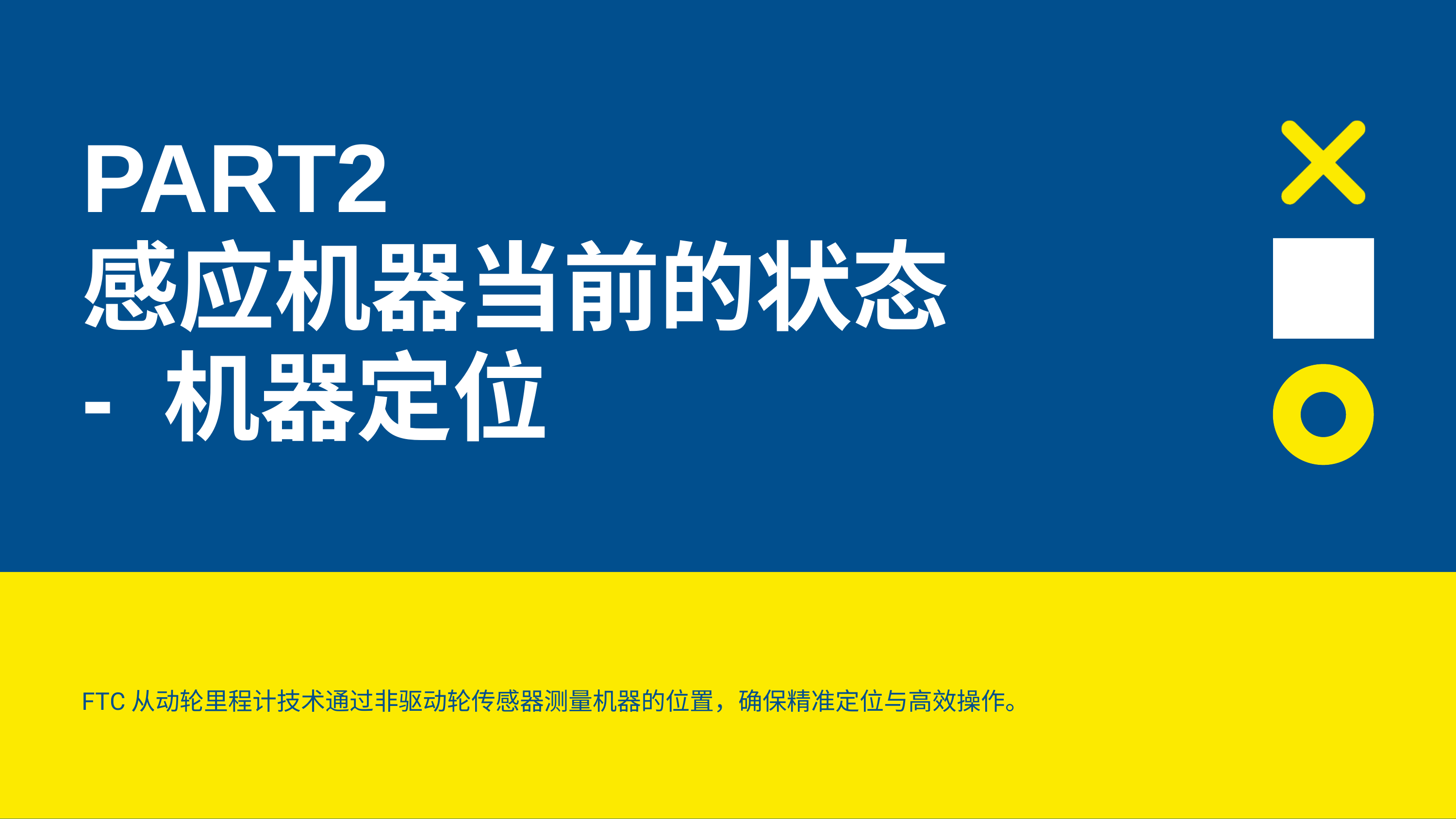

PART2
感应机器当前的状态
- 机器定位

FTC从动轮里程计技术通过非驱动轮传感器测量机器的位置，确保精准定位与高效操作。